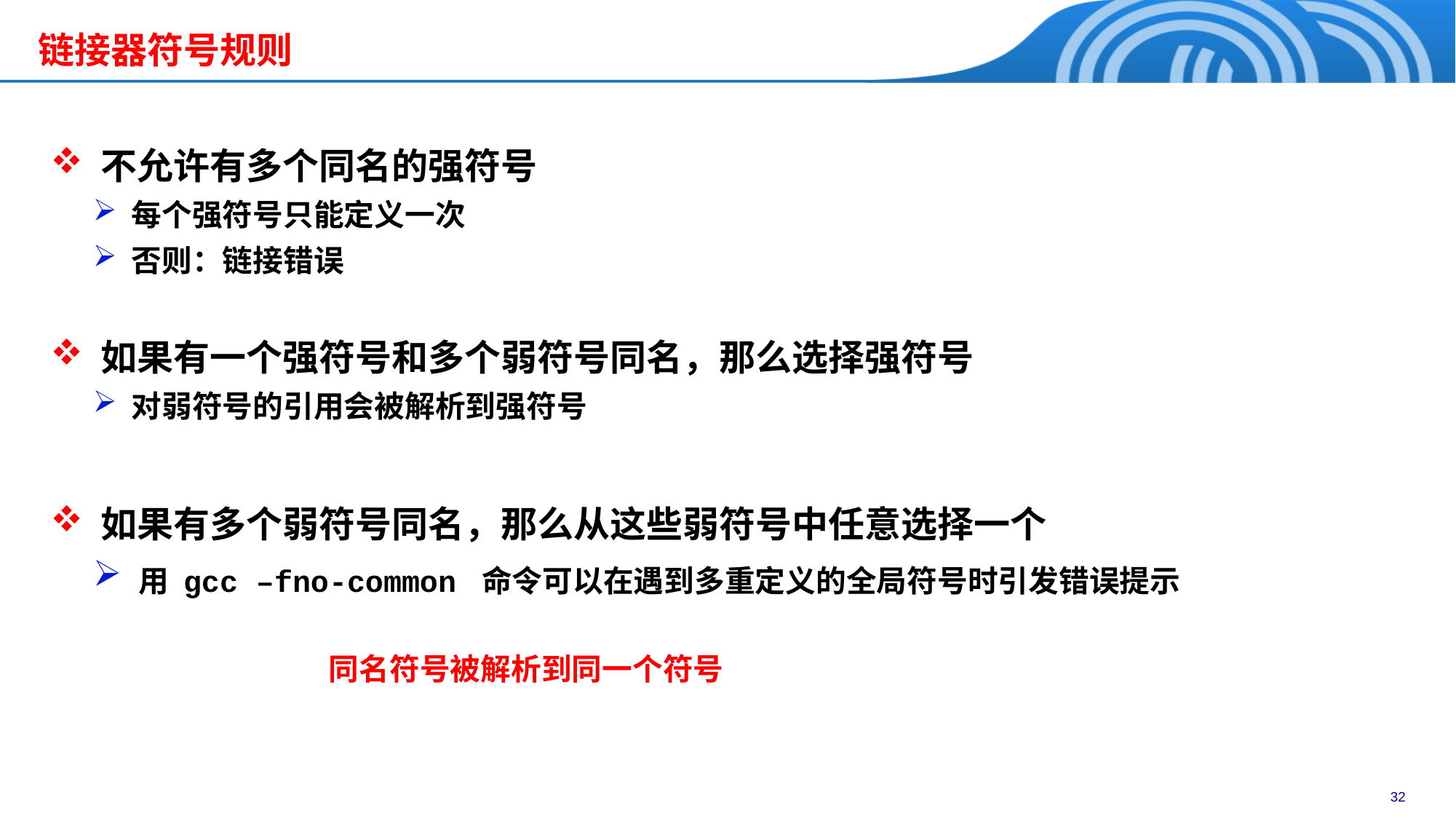

链接器符号规则
 不允许有多个同名的强符号
 每个强符号只能定义一次
 否则：链接错误

 如果有一个强符号和多个弱符号同名，那么选择强符号
 对弱符号的引用会被解析到强符号

 如果有多个弱符号同名，那么从这些弱符号中任意选择一个
 用 gcc –fno-common 命令可以在遇到多重定义的全局符号时引发错误提示
同名符号被解析到同一个符号